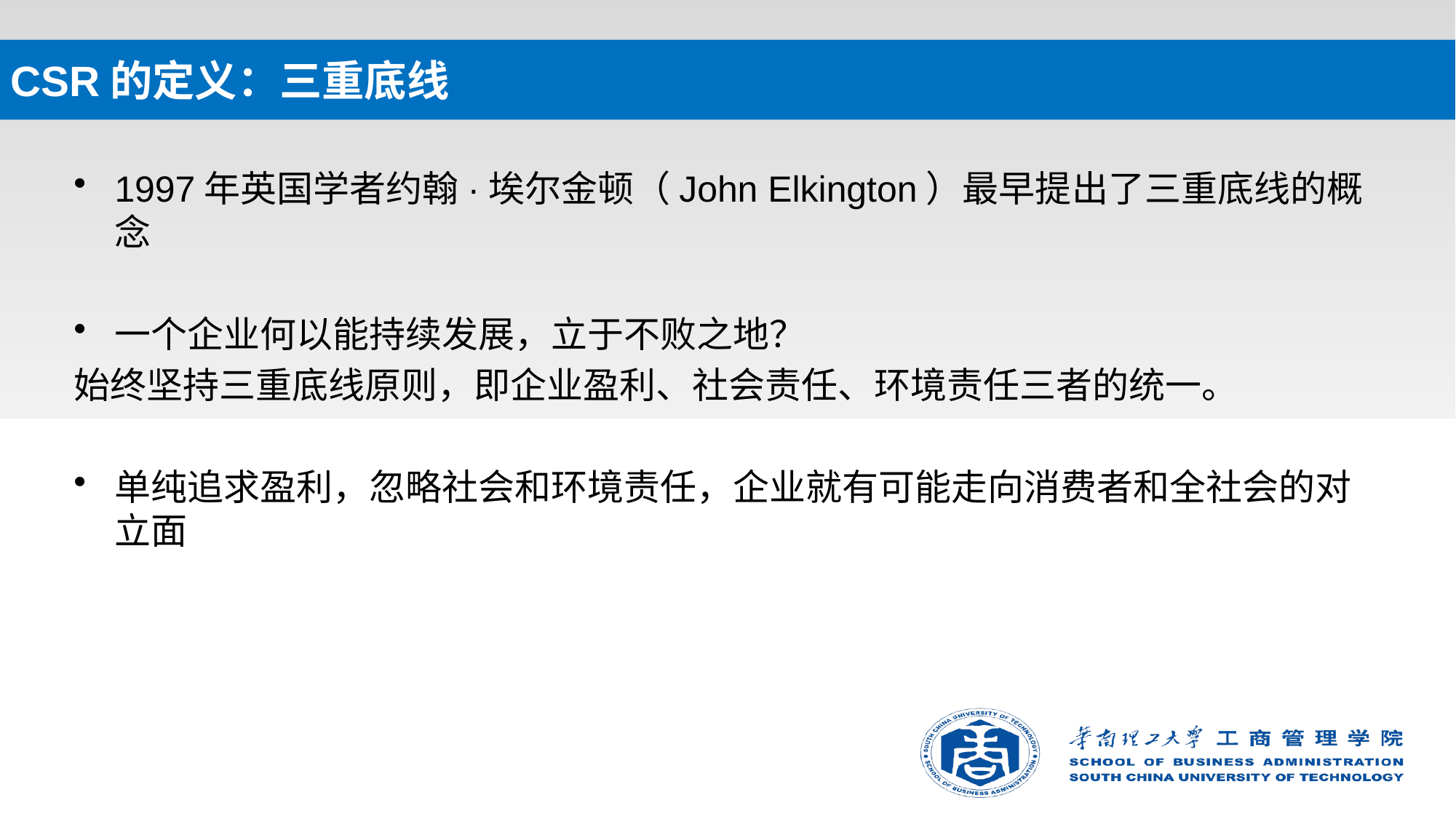

# CSR的定义：三重底线
1997年英国学者约翰·埃尔金顿（John Elkington）最早提出了三重底线的概念

一个企业何以能持续发展，立于不败之地？
始终坚持三重底线原则，即企业盈利、社会责任、环境责任三者的统一。

单纯追求盈利，忽略社会和环境责任，企业就有可能走向消费者和全社会的对立面